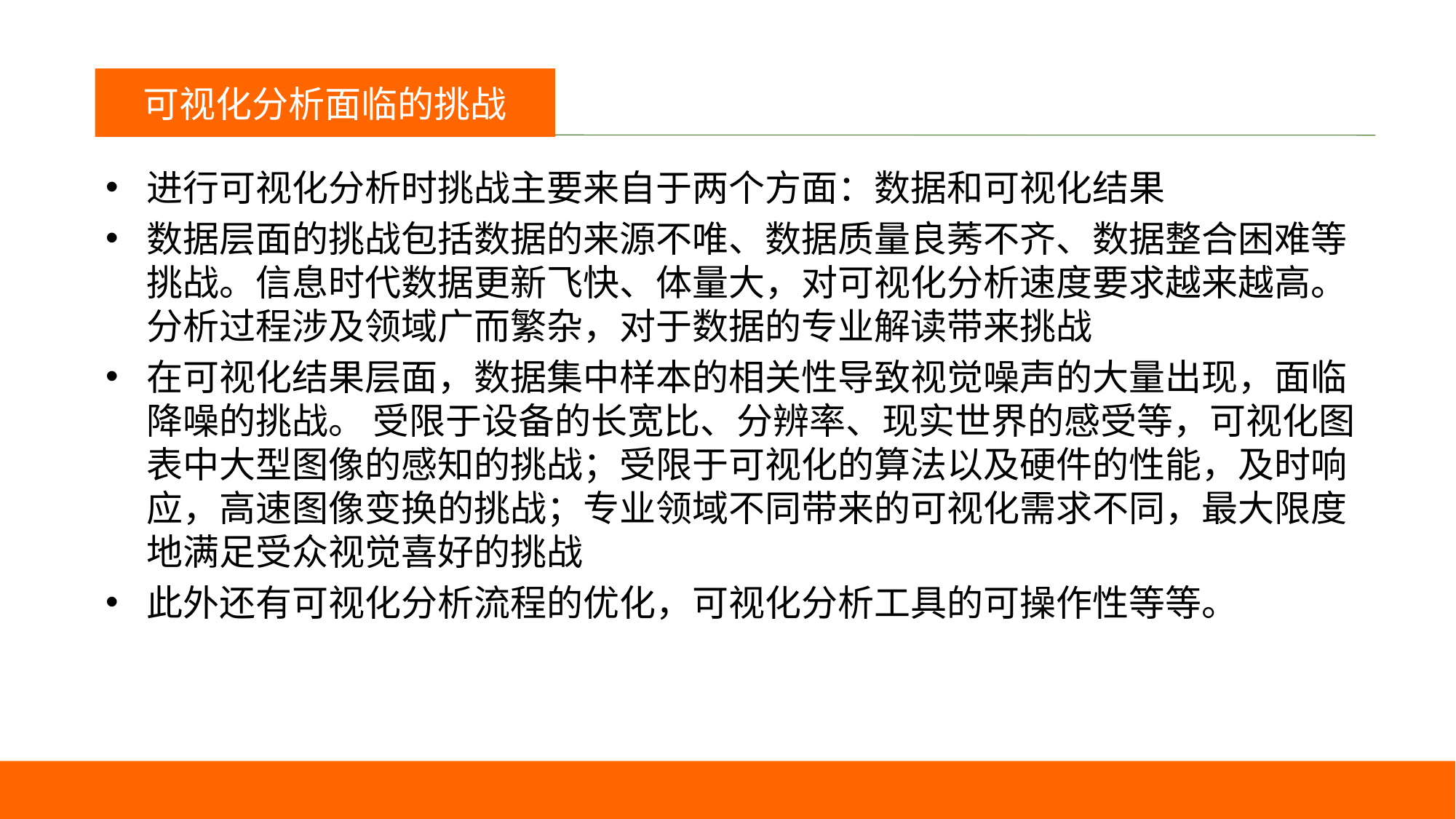

议程
可视化分析面临的挑战

进行可视化分析时挑战主要来自于两个方面：数据和可视化结果
数据层面的挑战包括数据的来源不唯、数据质量良莠不齐、数据整合困难等挑战。信息时代数据更新飞快、体量大，对可视化分析速度要求越来越高。分析过程涉及领域广而繁杂，对于数据的专业解读带来挑战
在可视化结果层面，数据集中样本的相关性导致视觉噪声的大量出现，面临降噪的挑战。 受限于设备的长宽比、分辨率、现实世界的感受等，可视化图表中大型图像的感知的挑战；受限于可视化的算法以及硬件的性能，及时响应，高速图像变换的挑战；专业领域不同带来的可视化需求不同，最大限度地满足受众视觉喜好的挑战
此外还有可视化分析流程的优化，可视化分析工具的可操作性等等。